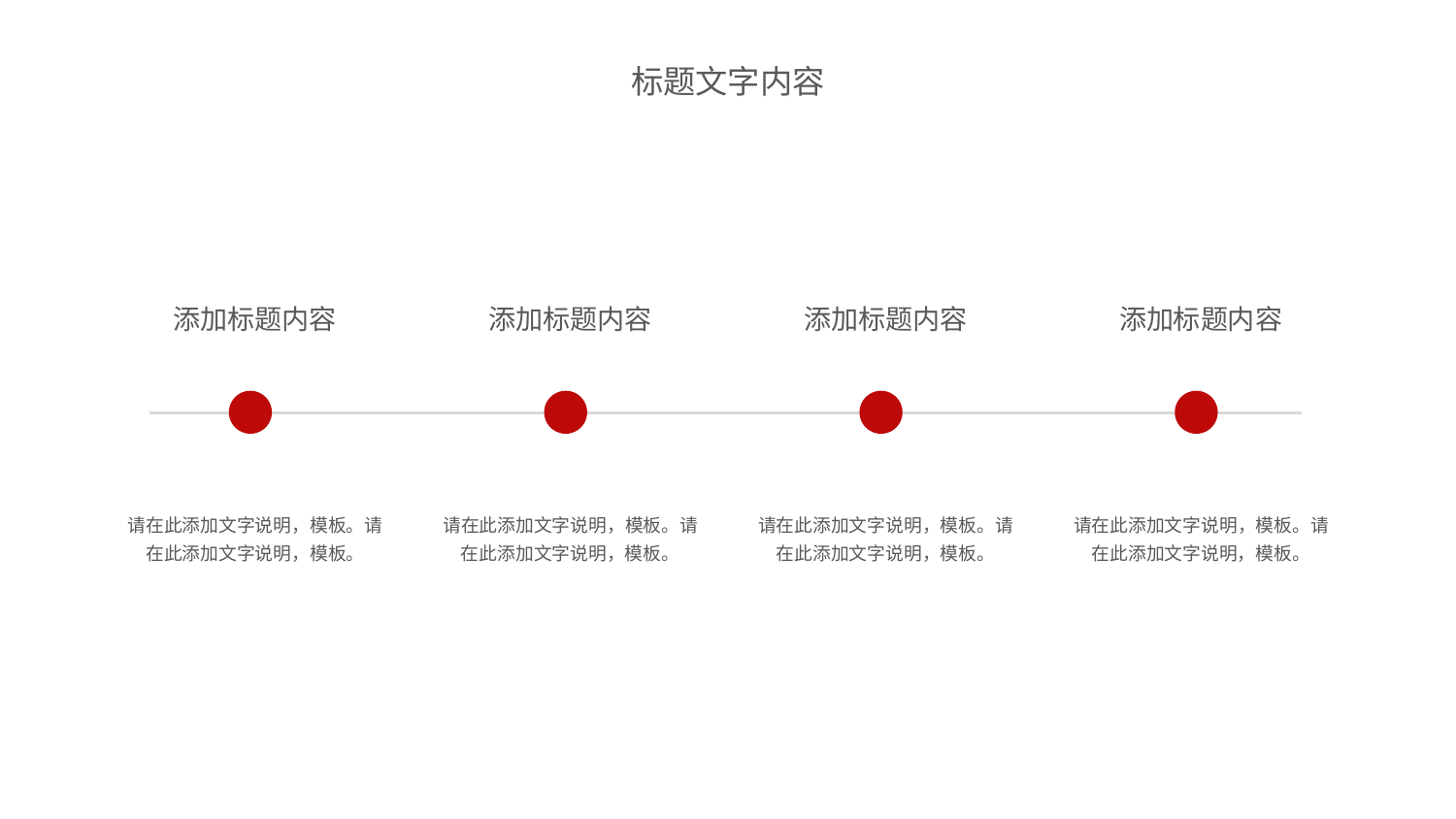

标题文字内容
添加标题内容
添加标题内容
添加标题内容
添加标题内容

请在此添加文字说明，模板。请在此添加文字说明，模板。
请在此添加文字说明，模板。请在此添加文字说明，模板。
请在此添加文字说明，模板。请在此添加文字说明，模板。
请在此添加文字说明，模板。请在此添加文字说明，模板。